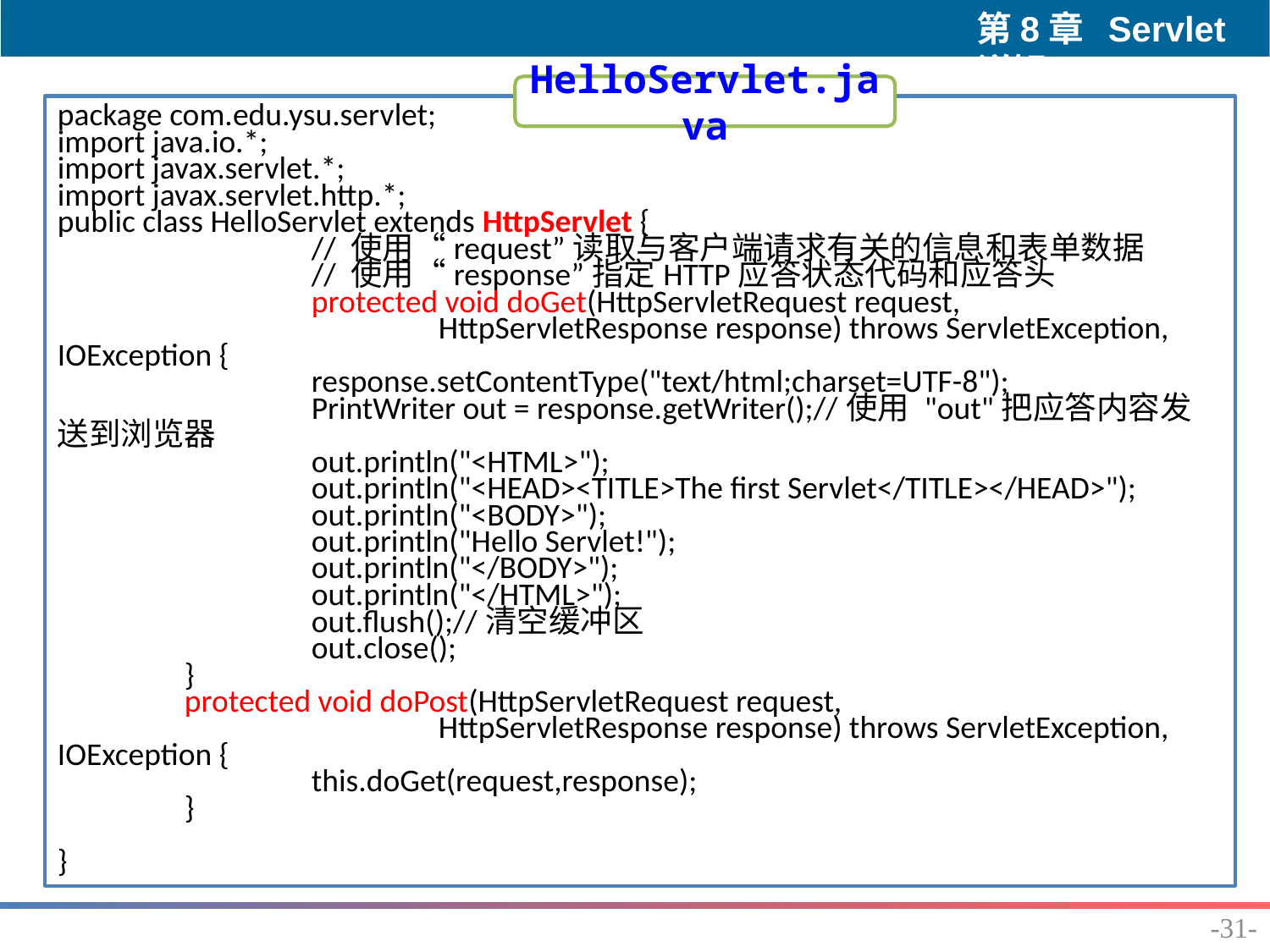

HelloServlet.java
package com.edu.ysu.servlet;
import java.io.*;
import javax.servlet.*;
import javax.servlet.http.*;
public class HelloServlet extends HttpServlet {
		// 使用“request”读取与客户端请求有关的信息和表单数据
     		// 使用“response”指定HTTP应答状态代码和应答头
		protected void doGet(HttpServletRequest request,
			HttpServletResponse response) throws ServletException, IOException {
		response.setContentType("text/html;charset=UTF-8");
		PrintWriter out = response.getWriter();//使用 "out"把应答内容发送到浏览器
		out.println("<HTML>");
		out.println("<HEAD><TITLE>The first Servlet</TITLE></HEAD>");
		out.println("<BODY>");
		out.println("Hello Servlet!");
		out.println("</BODY>");
		out.println("</HTML>");
		out.flush();//清空缓冲区
		out.close();
	}
	protected void doPost(HttpServletRequest request,
			HttpServletResponse response) throws ServletException, IOException {
		this.doGet(request,response);
	}

}
-31-